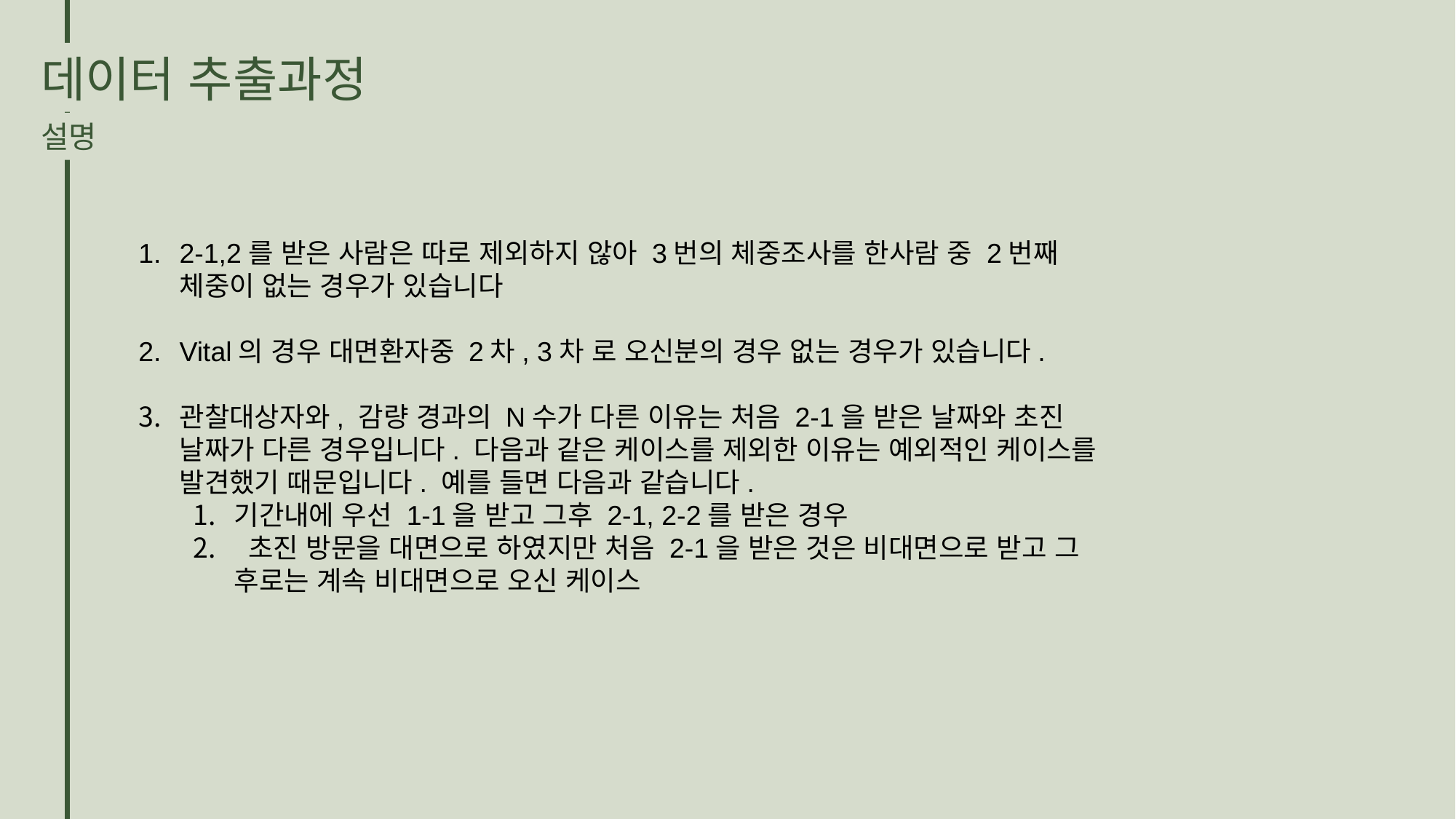

데이터 추출과정
설명
2-1,2를 받은 사람은 따로 제외하지 않아 3번의 체중조사를 한사람 중 2번째 체중이 없는 경우가 있습니다

Vital의 경우 대면환자중 2차, 3차 로 오신분의 경우 없는 경우가 있습니다.

관찰대상자와, 감량 경과의 N수가 다른 이유는 처음 2-1을 받은 날짜와 초진 날짜가 다른 경우입니다. 다음과 같은 케이스를 제외한 이유는 예외적인 케이스를 발견했기 때문입니다. 예를 들면 다음과 같습니다.
기간내에 우선 1-1을 받고 그후 2-1, 2-2를 받은 경우
 초진 방문을 대면으로 하였지만 처음 2-1을 받은 것은 비대면으로 받고 그 후로는 계속 비대면으로 오신 케이스